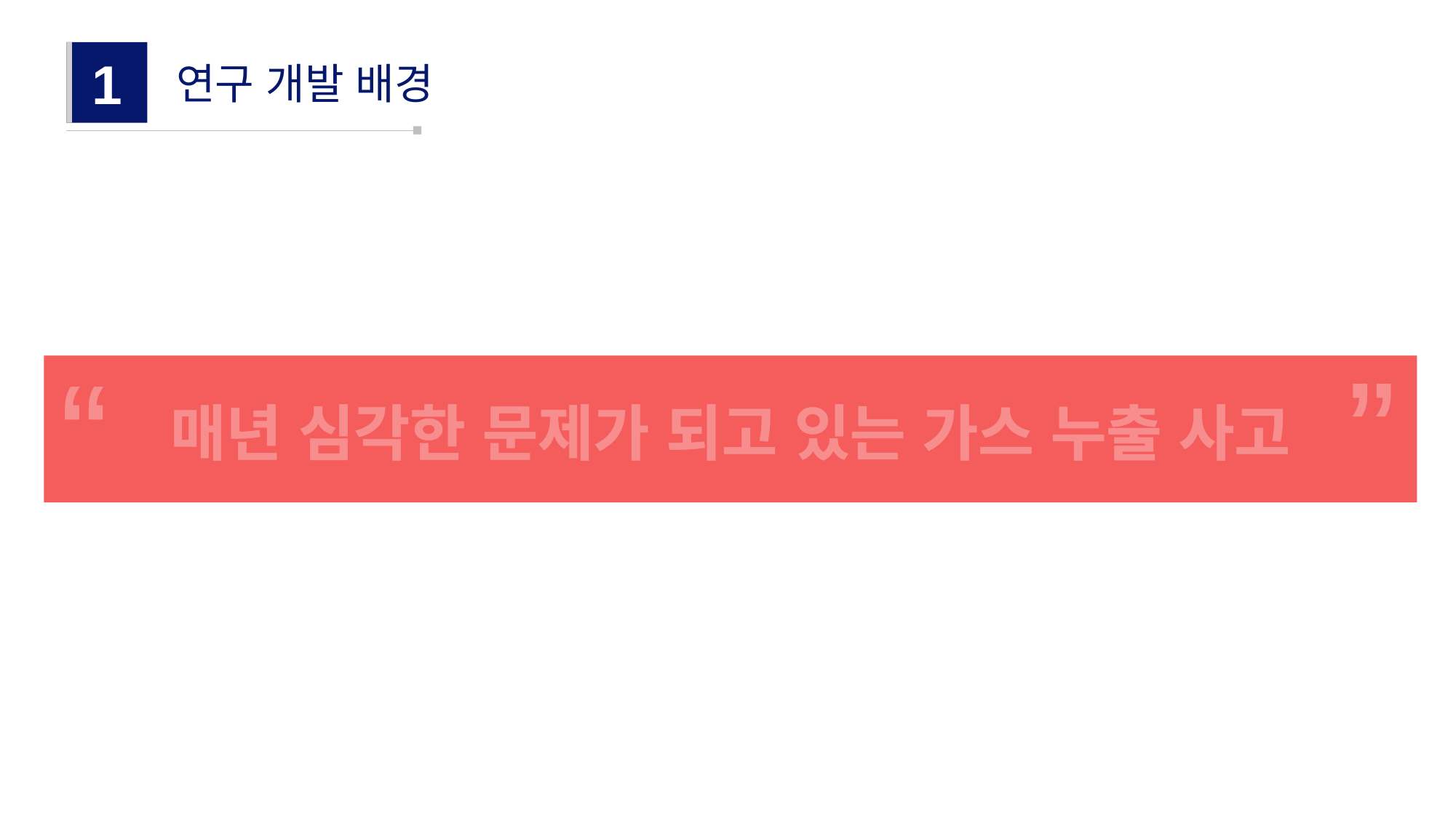

1

연구 개발 배경

”
“

매년 심각한 문제가 되고 있는 가스 누출 사고